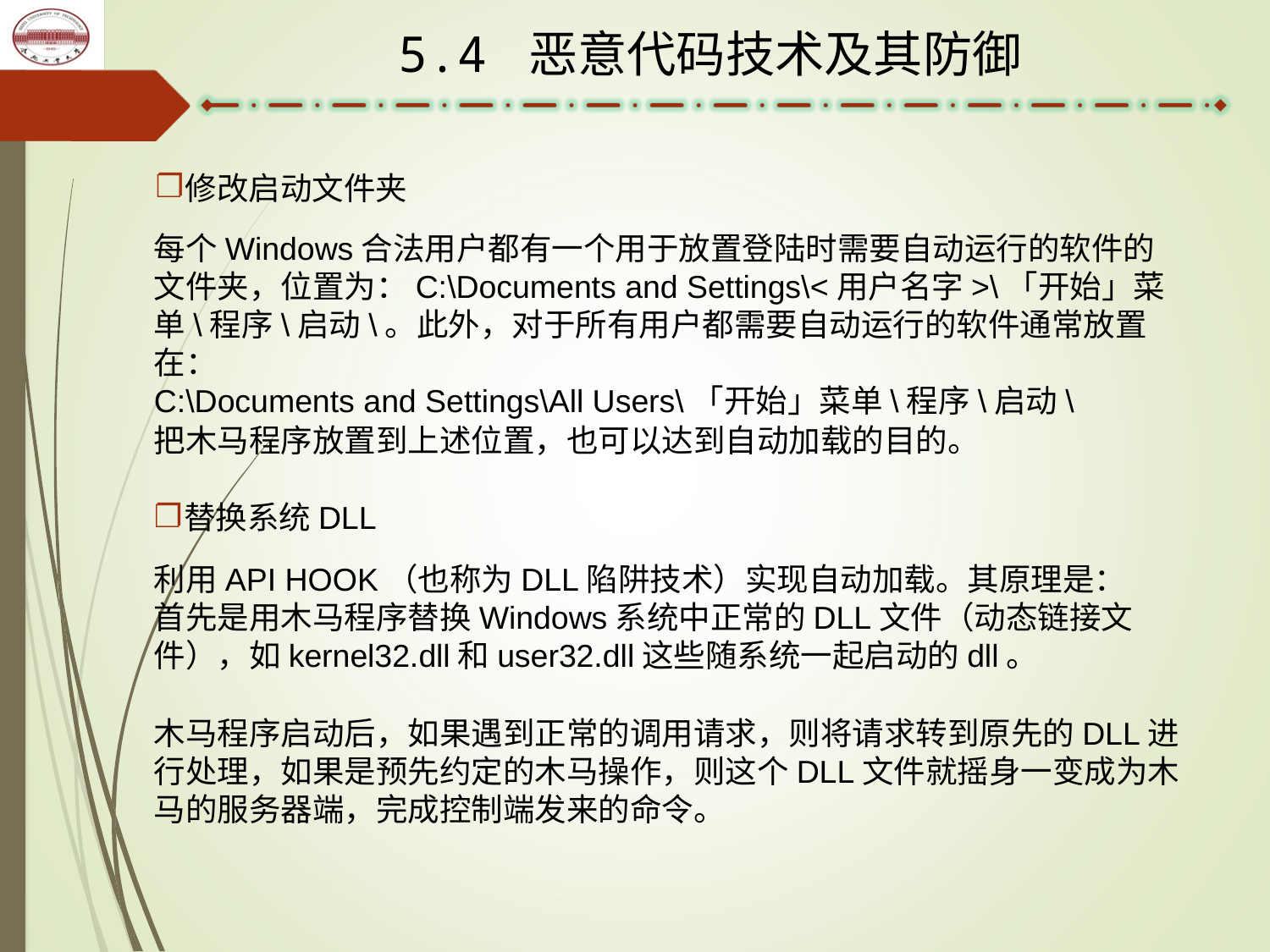

5.4 恶意代码技术及其防御
修改启动文件夹
每个Windows合法用户都有一个用于放置登陆时需要自动运行的软件的文件夹，位置为：C:\Documents and Settings\<用户名字>\「开始」菜单\程序\启动\。此外，对于所有用户都需要自动运行的软件通常放置在：
C:\Documents and Settings\All Users\「开始」菜单\程序\启动\
把木马程序放置到上述位置，也可以达到自动加载的目的。
替换系统DLL
利用API HOOK（也称为DLL陷阱技术）实现自动加载。其原理是：
首先是用木马程序替换Windows系统中正常的DLL文件（动态链接文件），如kernel32.dll和user32.dll这些随系统一起启动的dll。
木马程序启动后，如果遇到正常的调用请求，则将请求转到原先的DLL进行处理，如果是预先约定的木马操作，则这个DLL文件就摇身一变成为木马的服务器端，完成控制端发来的命令。